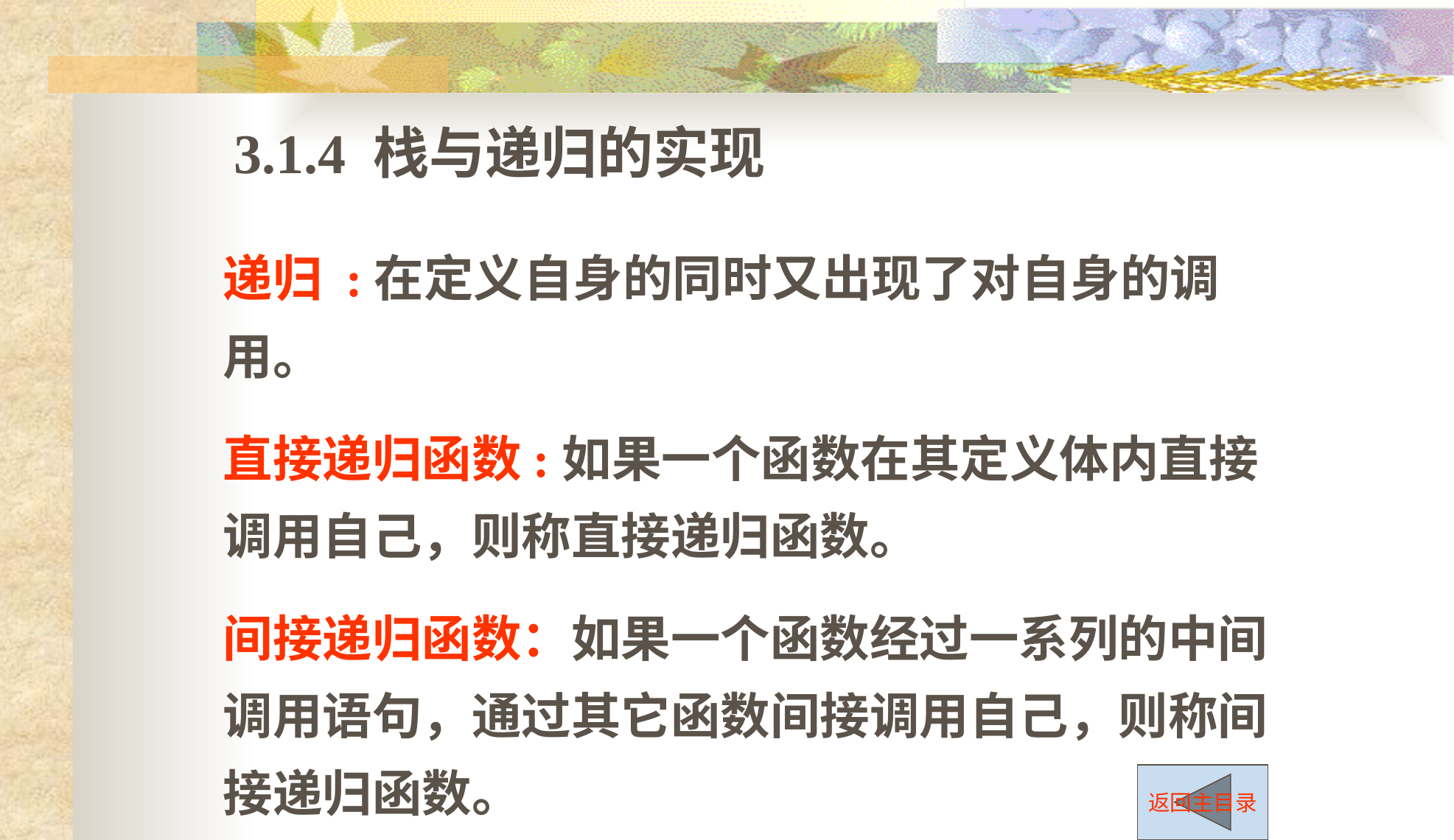

3.1.4 栈与递归的实现
递归 :在定义自身的同时又出现了对自身的调用。
直接递归函数:如果一个函数在其定义体内直接调用自己，则称直接递归函数。
间接递归函数：如果一个函数经过一系列的中间调用语句，通过其它函数间接调用自己，则称间接递归函数。
返回主目录